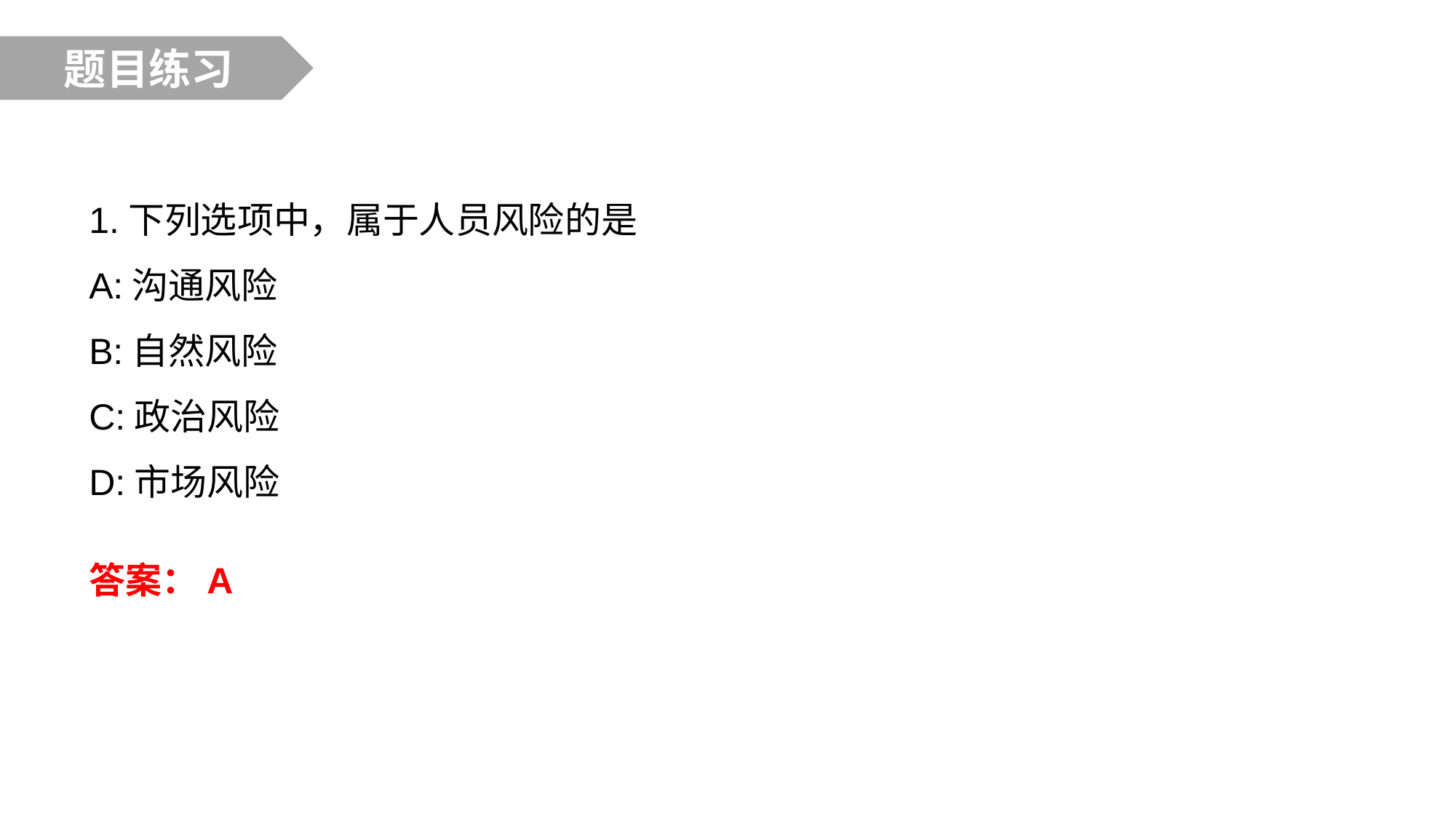

题目练习
1.下列选项中，属于人员风险的是
A:沟通风险
B:自然风险
C:政治风险
D:市场风险
答案：A